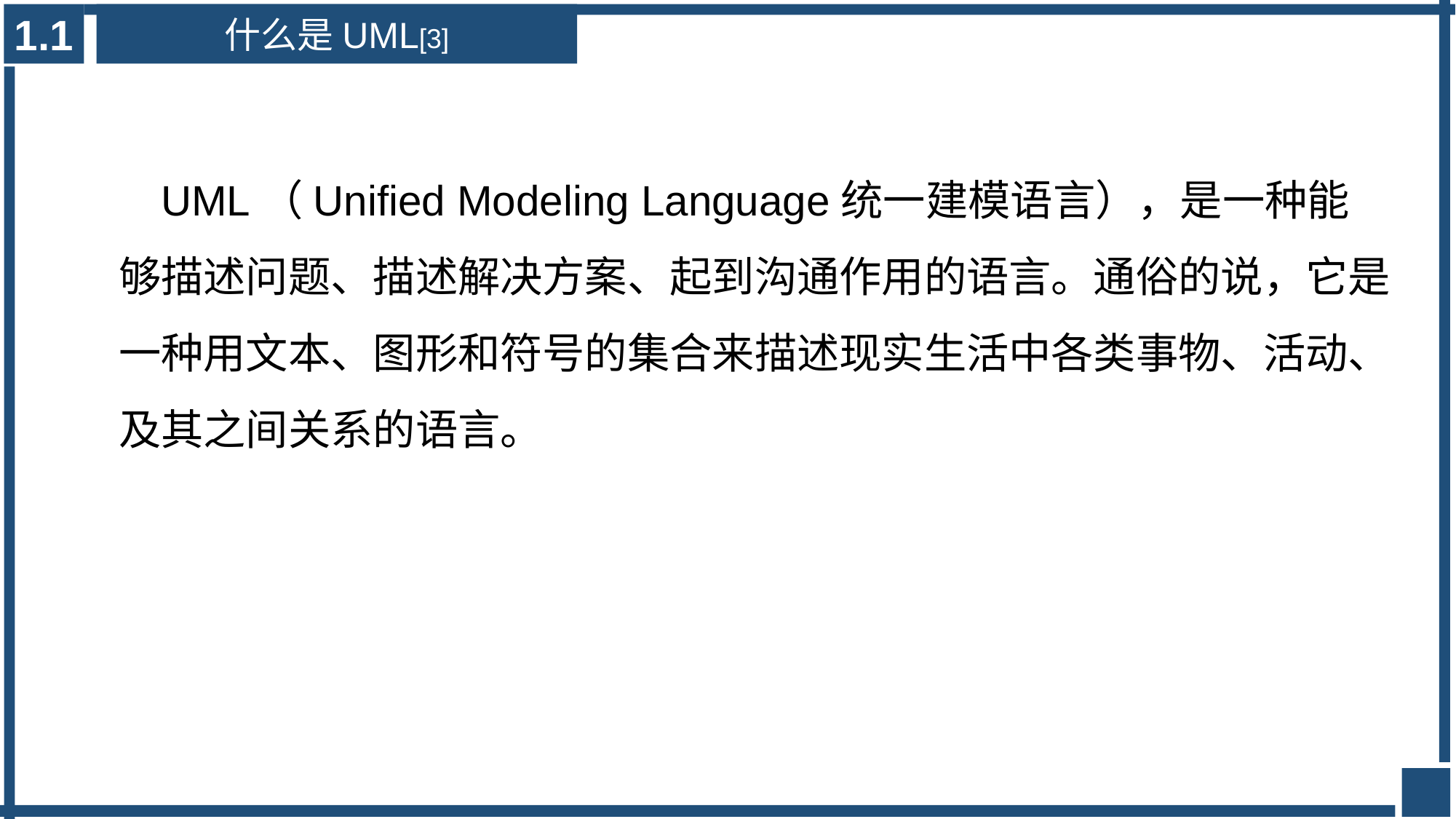

1.1

什么是UML[3]
              UML（Unified Modeling Language统一建模语言），是一种能够描述问题、描述解决方案、起到沟通作用的语言。通俗的说，它是一种用文本、图形和符号的集合来描述现实生活中各类事物、活动、及其之间关系的语言。